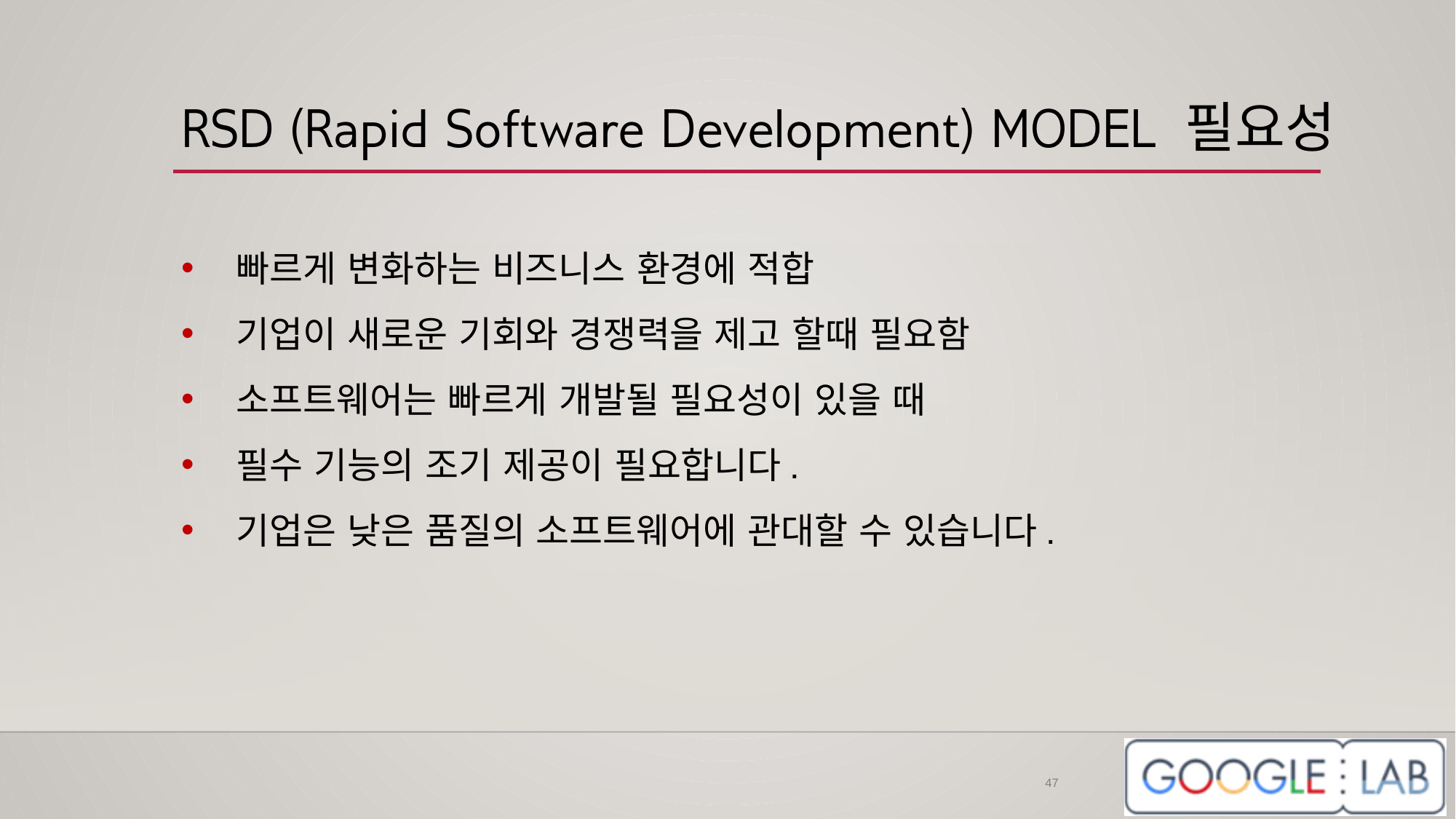

# RSD (Rapid Software Development) MODEL 필요성
빠르게 변화하는 비즈니스 환경에 적합
기업이 새로운 기회와 경쟁력을 제고 할때 필요함
소프트웨어는 빠르게 개발될 필요성이 있을 때
필수 기능의 조기 제공이 필요합니다.
기업은 낮은 품질의 소프트웨어에 관대할 수 있습니다.
47